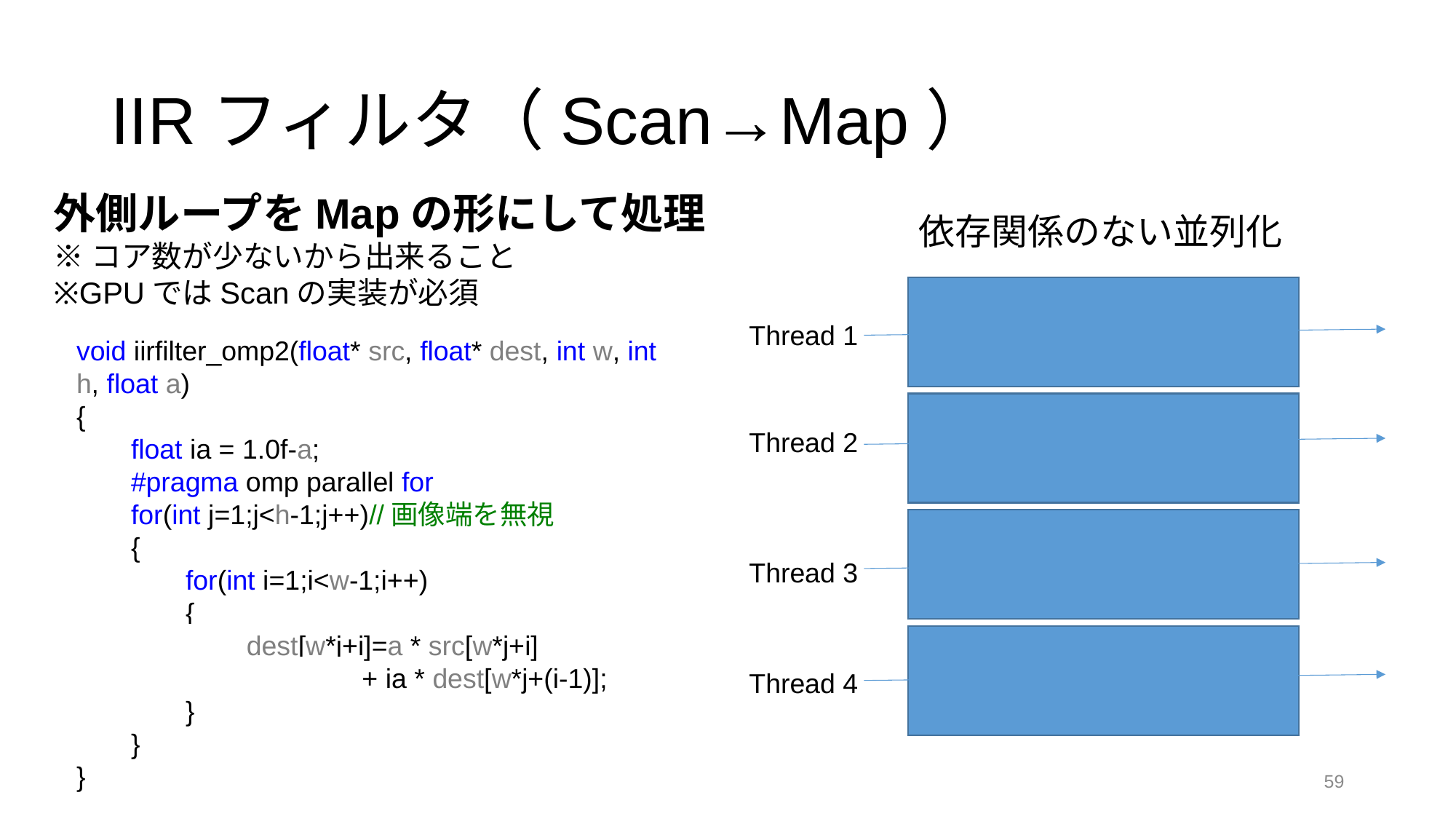

# IIRフィルタ（Scan→Map）
外側ループをMapの形にして処理
※コア数が少ないから出来ること
※GPUではScanの実装が必須
依存関係のない並列化

Thread 1
void iirfilter_omp2(float* src, float* dest, int w, int h, float a)
{
float ia = 1.0f-a;
#pragma omp parallel for
for(int j=1;j<h-1;j++)//画像端を無視
{
for(int i=1;i<w-1;i++)
{
　　dest[w*j+i]=a * src[w*j+i]
　　　　　　 + ia * dest[w*j+(i-1)];
}
}
}

Thread 2

Thread 3

Thread 4
59